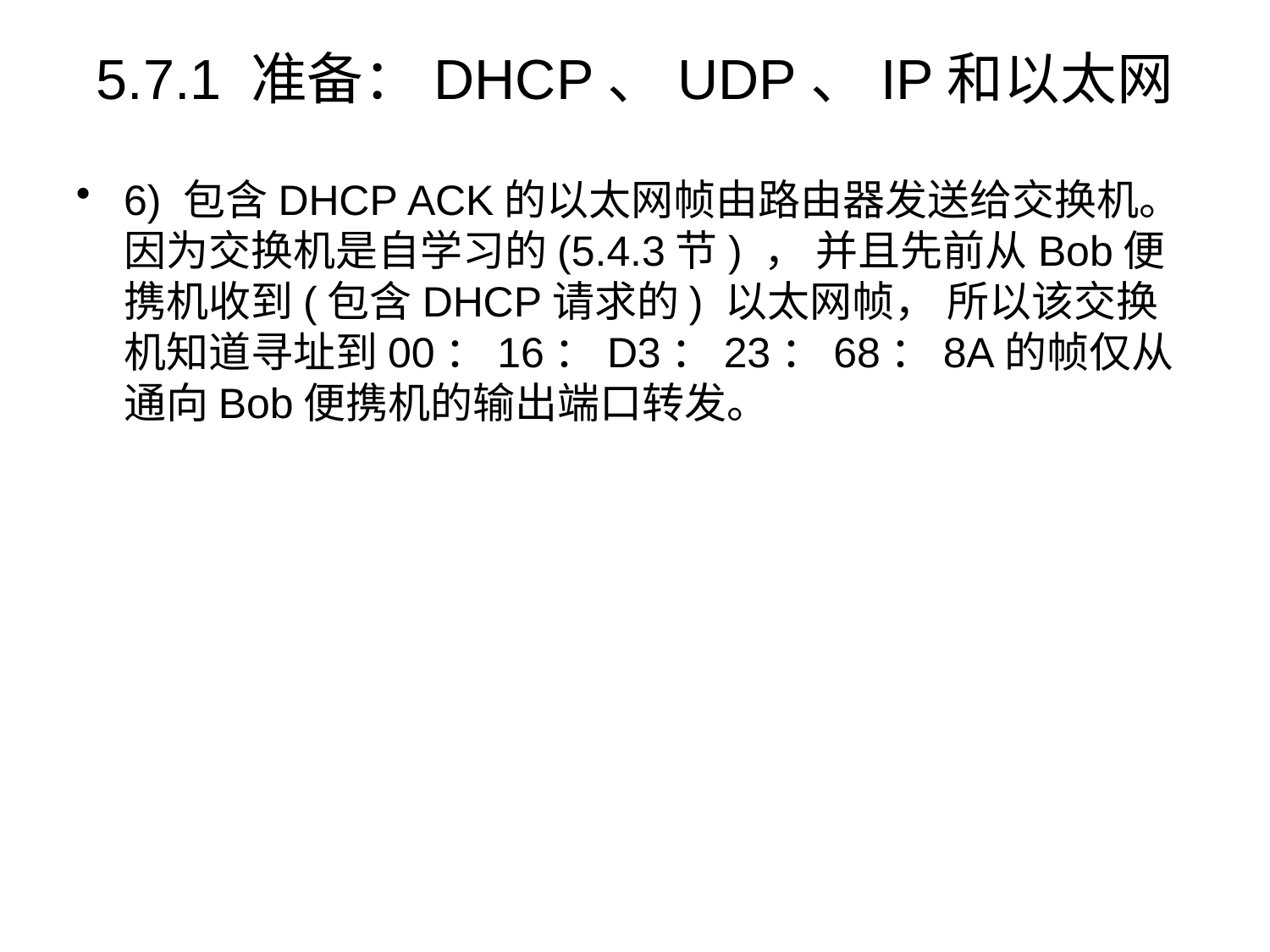

# 5.7.1 准备：DHCP、UDP、IP和以太网
6) 包含DHCP ACK的以太网帧由路由器发送给交换机。因为交换机是自学习的(5.4.3节) ， 并且先前从Bob便携机收到(包含DHCP请求的) 以太网帧， 所以该交换机知道寻址到00：16：D3：23：68：8A的帧仅从通向Bob便携机的输出端口转发。